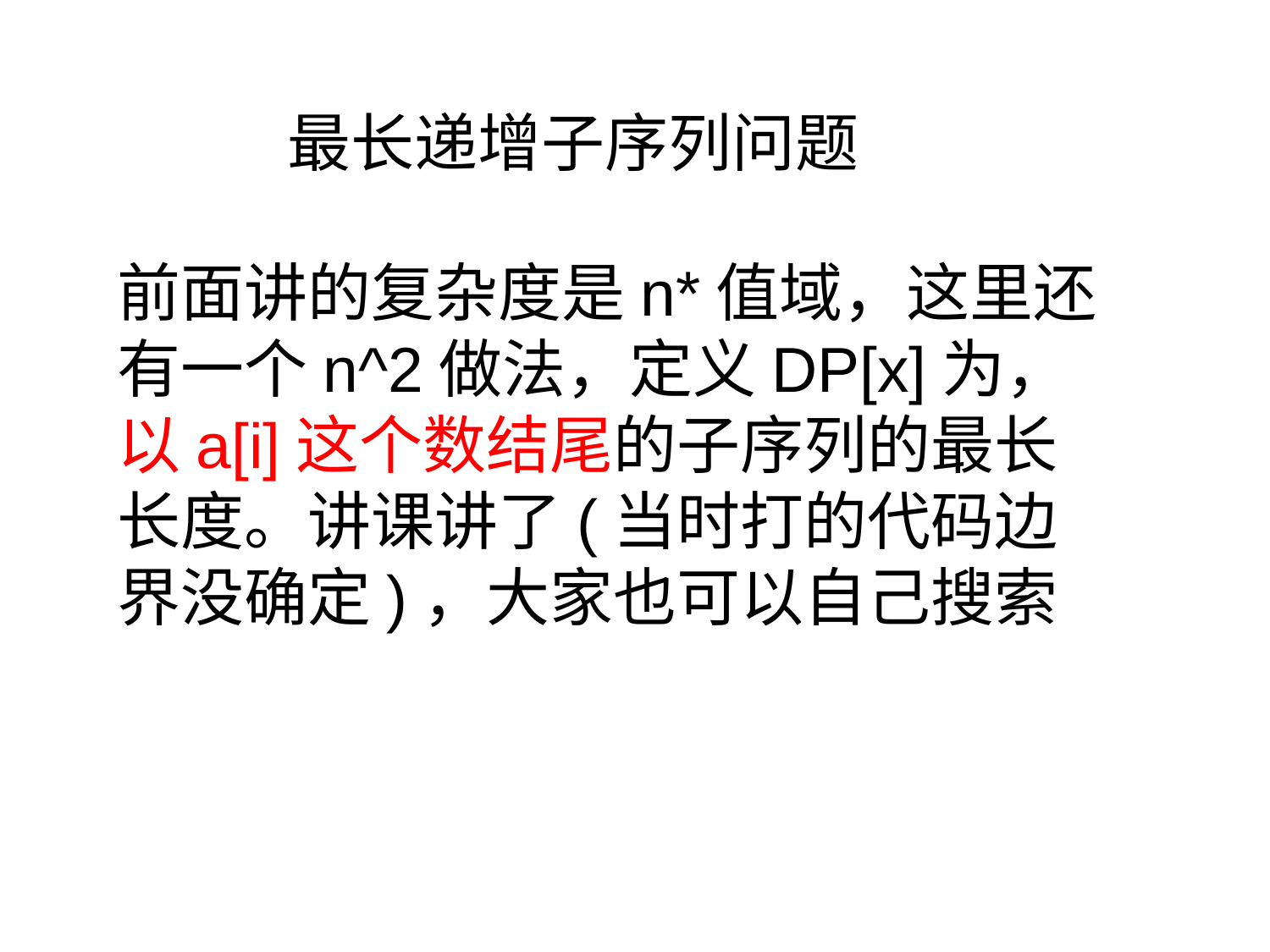

最长递增子序列问题
前面讲的复杂度是n*值域，这里还有一个n^2做法，定义DP[x]为，以a[i]这个数结尾的子序列的最长长度。讲课讲了(当时打的代码边界没确定)，大家也可以自己搜索